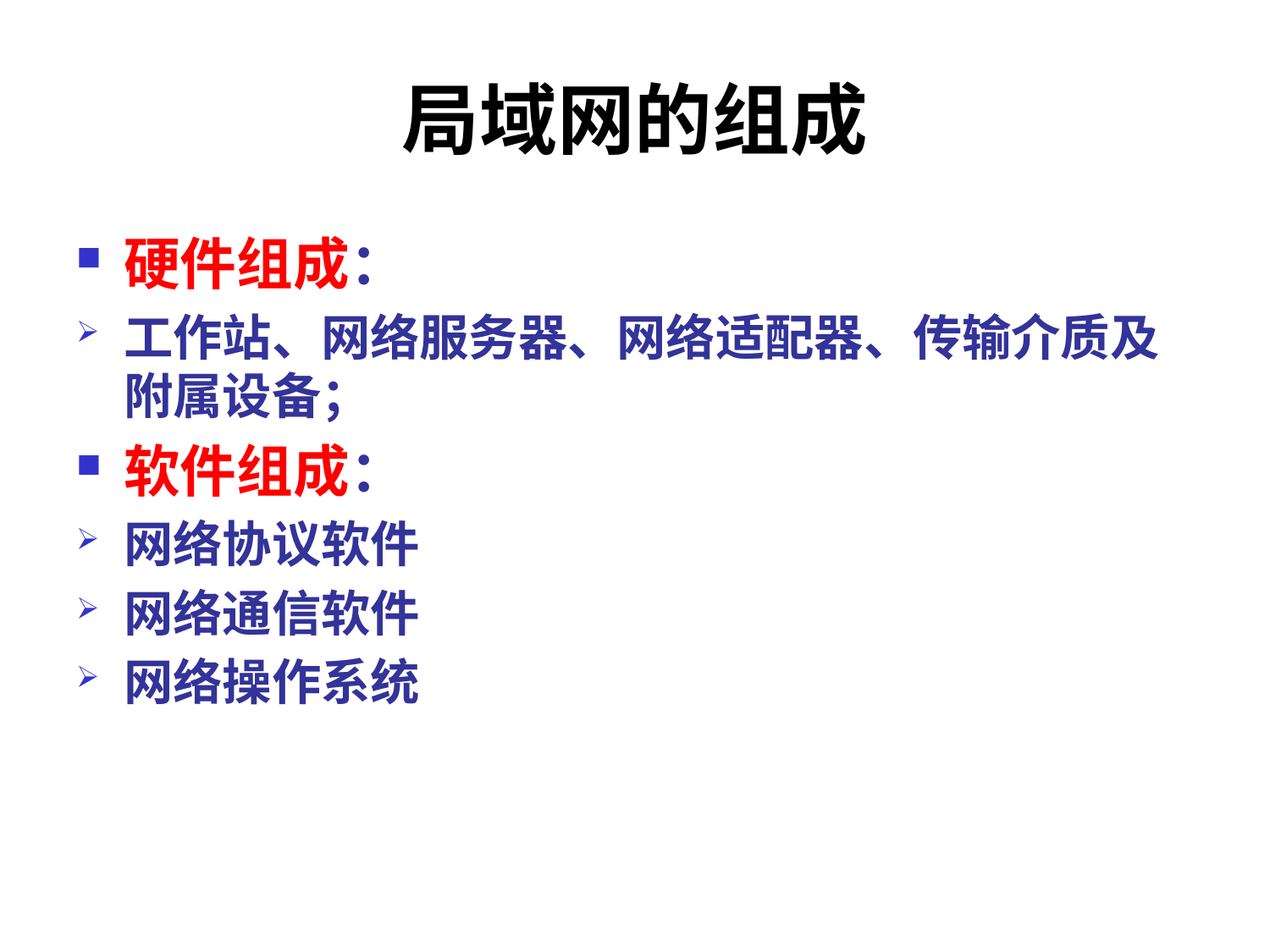

# 局域网的组成
硬件组成：
工作站、网络服务器、网络适配器、传输介质及附属设备；
软件组成：
网络协议软件
网络通信软件
网络操作系统